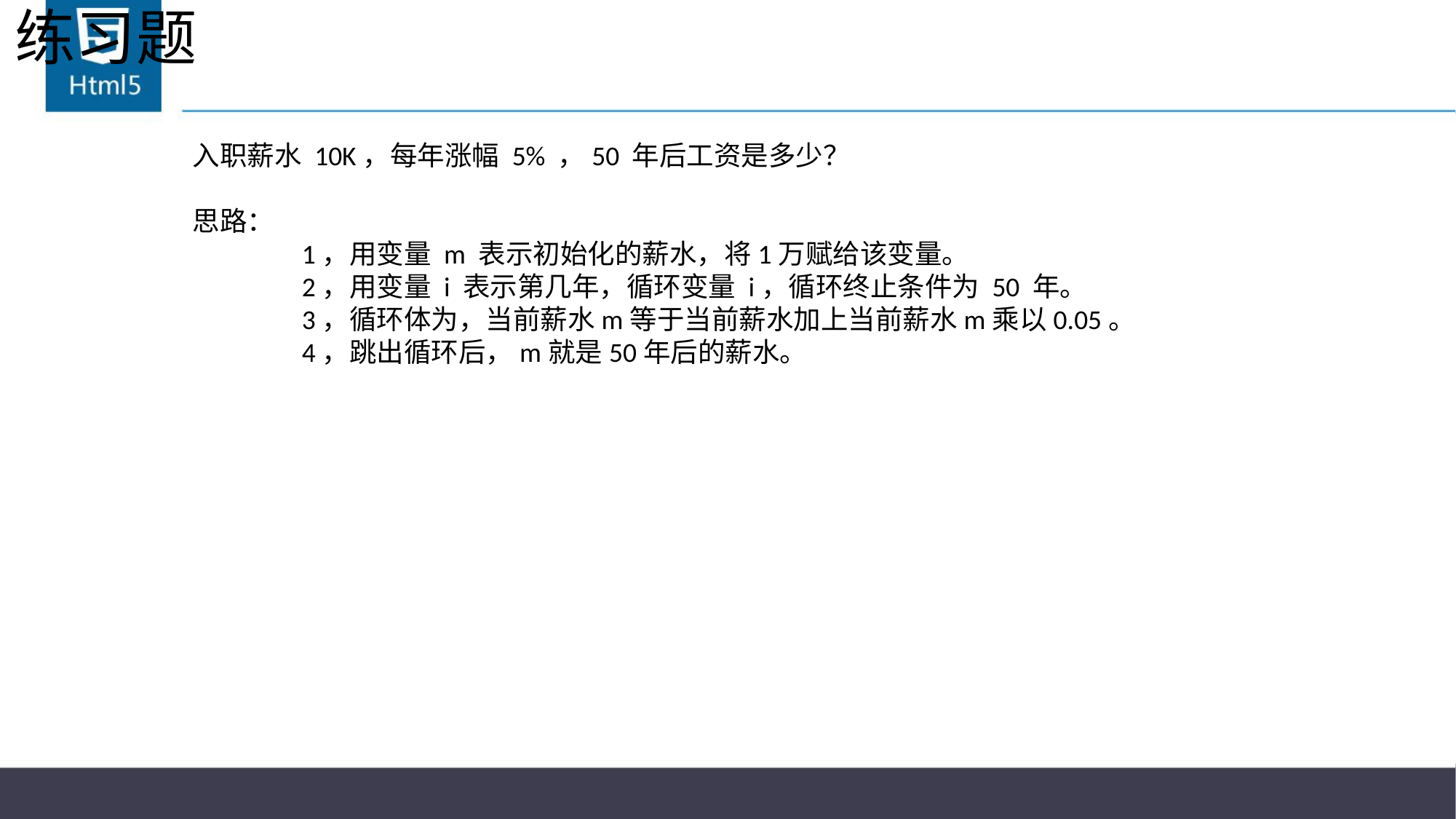

# 练习题
入职薪水 10K，每年涨幅 5% ，50 年后工资是多少？

思路：
	1，用变量 m 表示初始化的薪水，将1万赋给该变量。
	2，用变量 i 表示第几年，循环变量 i，循环终止条件为 50 年。
	3，循环体为，当前薪水m等于当前薪水加上当前薪水m乘以0.05。
	4，跳出循环后，m就是50年后的薪水。